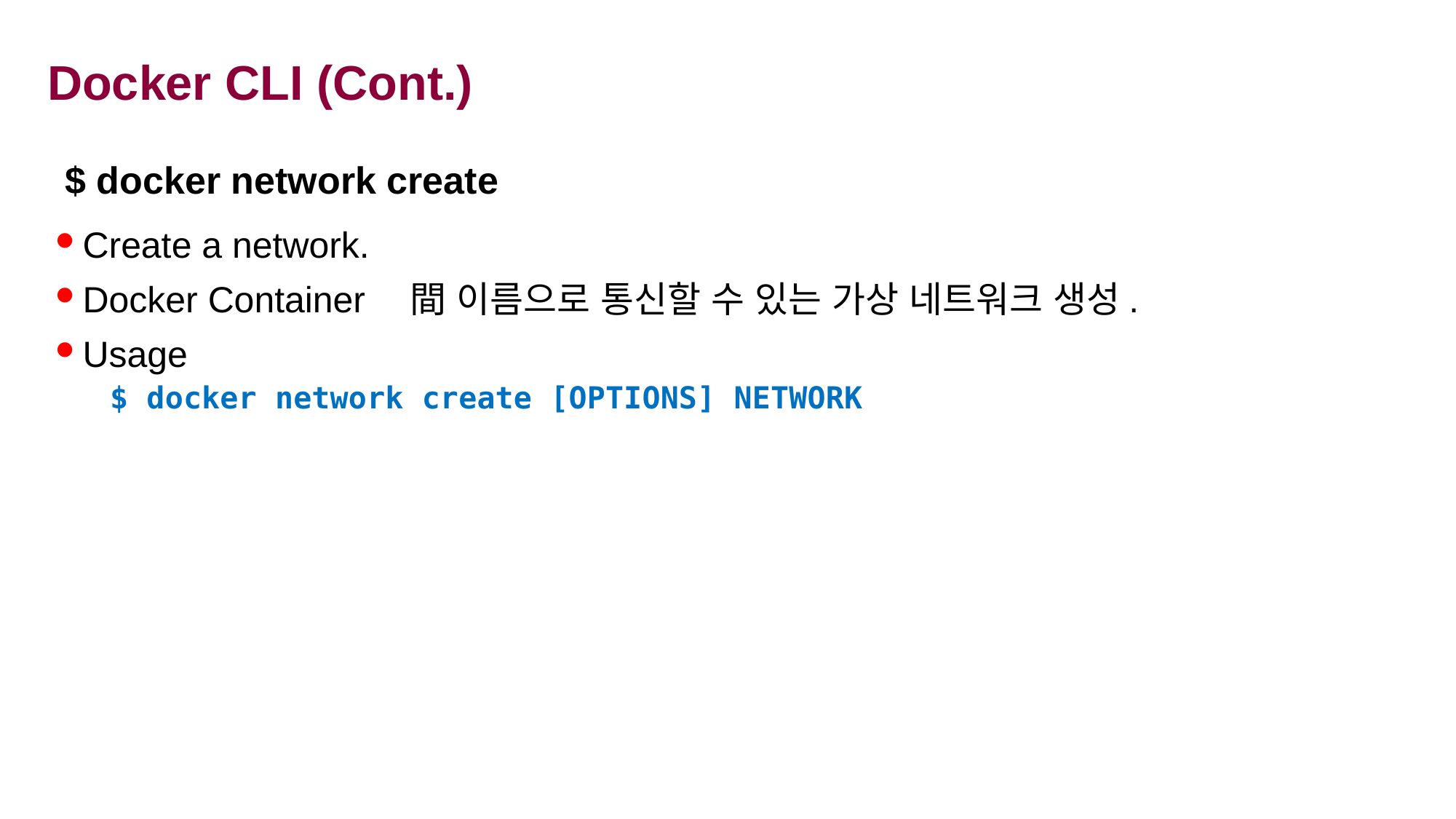

# Docker CLI (Cont.)
$ docker network create
Create a network.
Docker Container	間 이름으로 통신할 수 있는 가상 네트워크 생성.
Usage
$ docker network create [OPTIONS] NETWORK